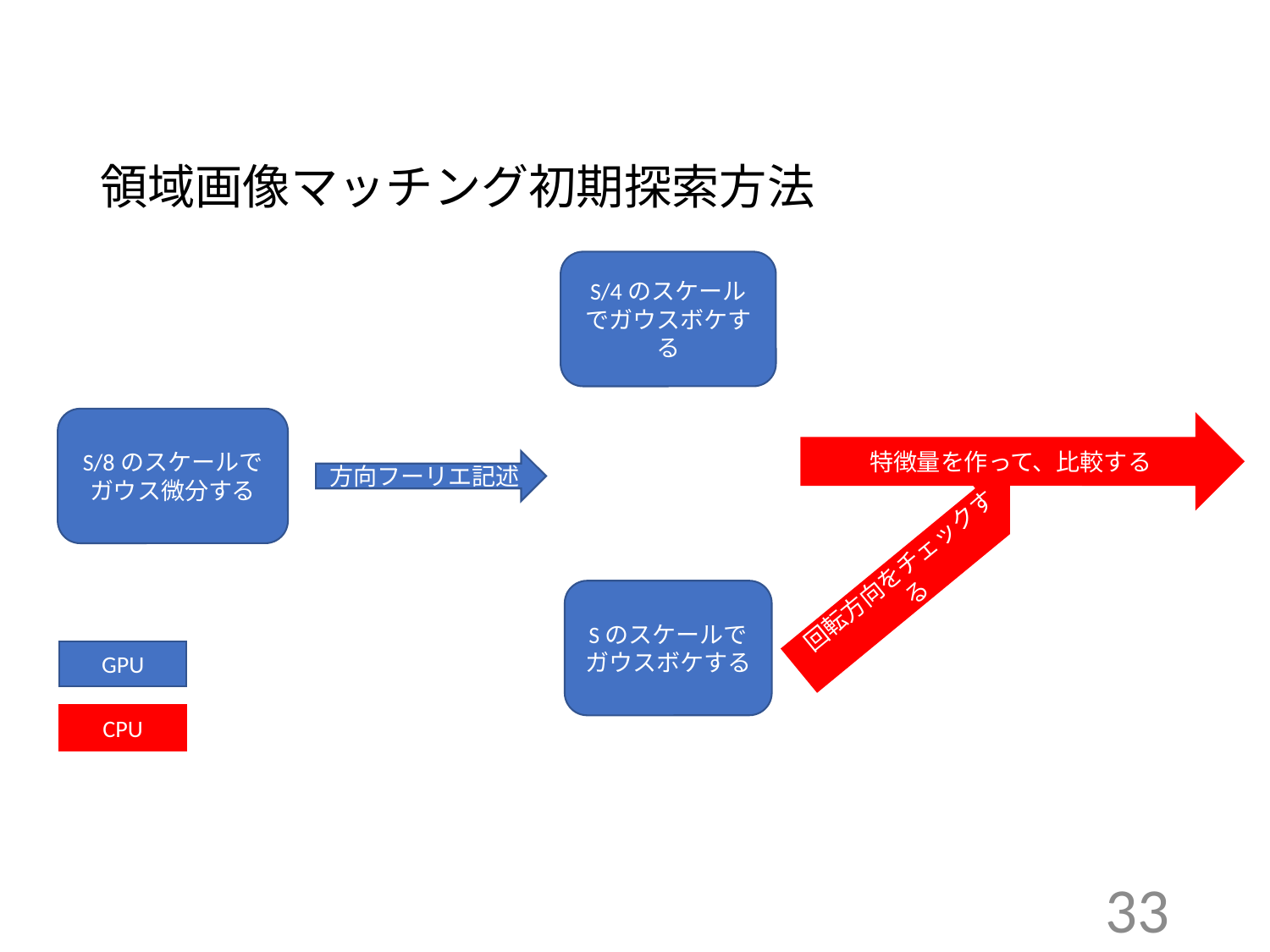

# 領域画像マッチング初期探索方法
S/4のスケールでガウスボケする
S/8のスケールでガウス微分する
特徴量を作って、比較する

回転方向をチェックする
方向フーリエ記述
Sのスケールでガウスボケする
GPU
CPU
33